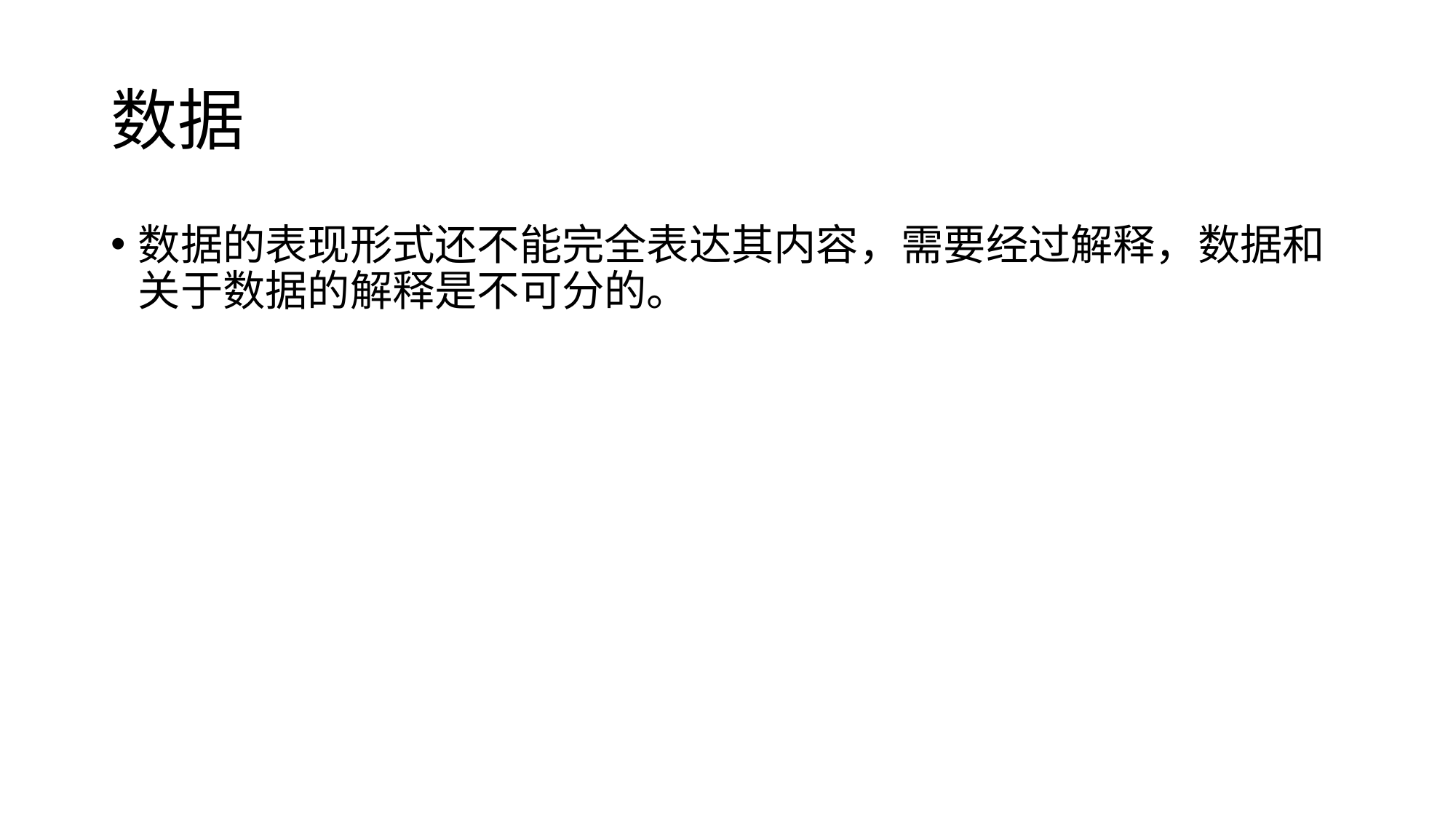

# 数据
数据的表现形式还不能完全表达其内容，需要经过解释，数据和关于数据的解释是不可分的。